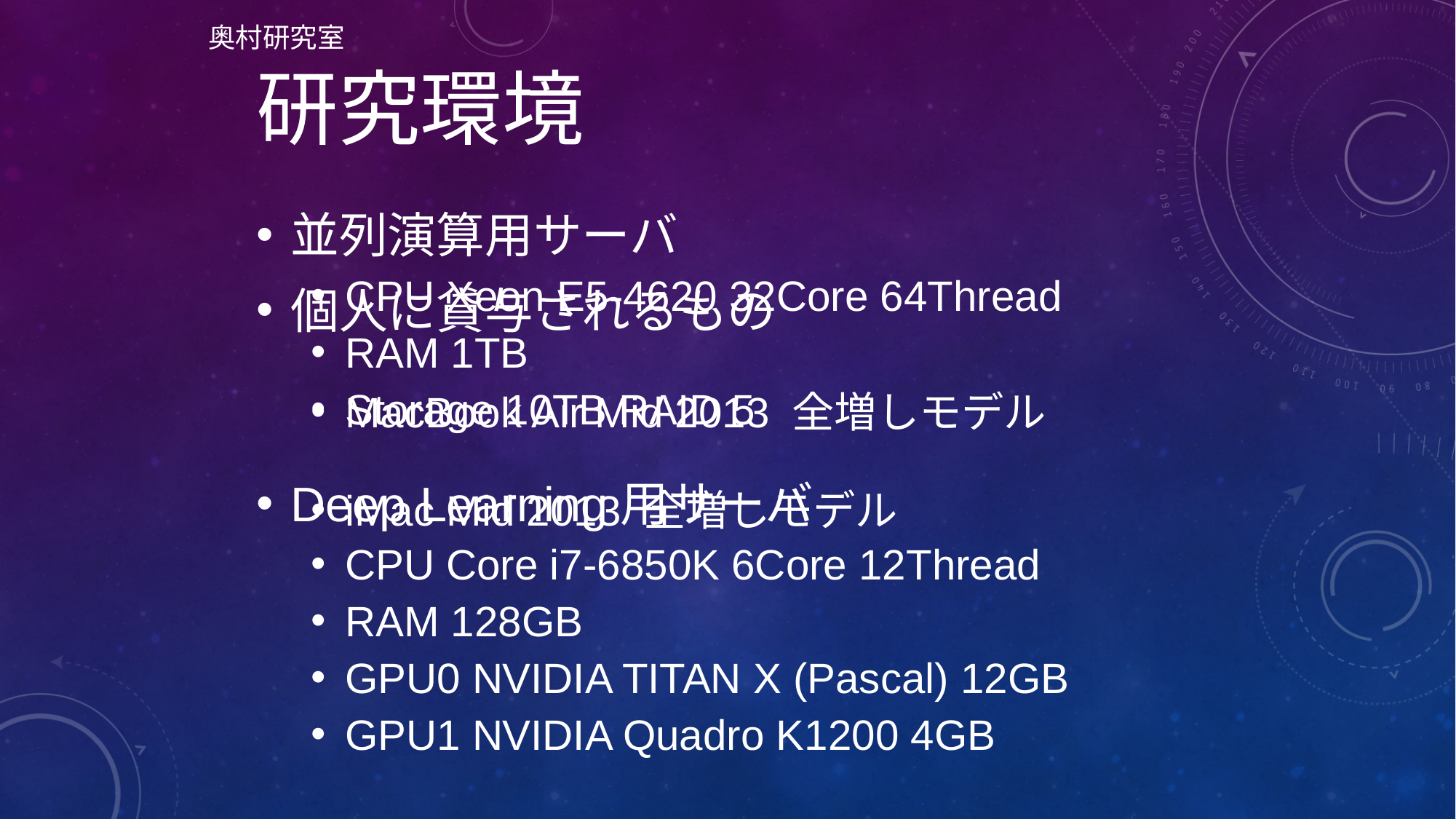

奥村研究室
# 研究環境
個人に貸与されるもの
MacBook Air Mid 2013 全増しモデル
iMac Mid 2013 全増しモデル
並列演算用サーバ
CPU Xeon E5-4620 32Core 64Thread
RAM 1TB
Storage 10TB RAID 5
Deep Learning用サーバ
CPU Core i7-6850K 6Core 12Thread
RAM 128GB
GPU0 NVIDIA TITAN X (Pascal) 12GB
GPU1 NVIDIA Quadro K1200 4GB